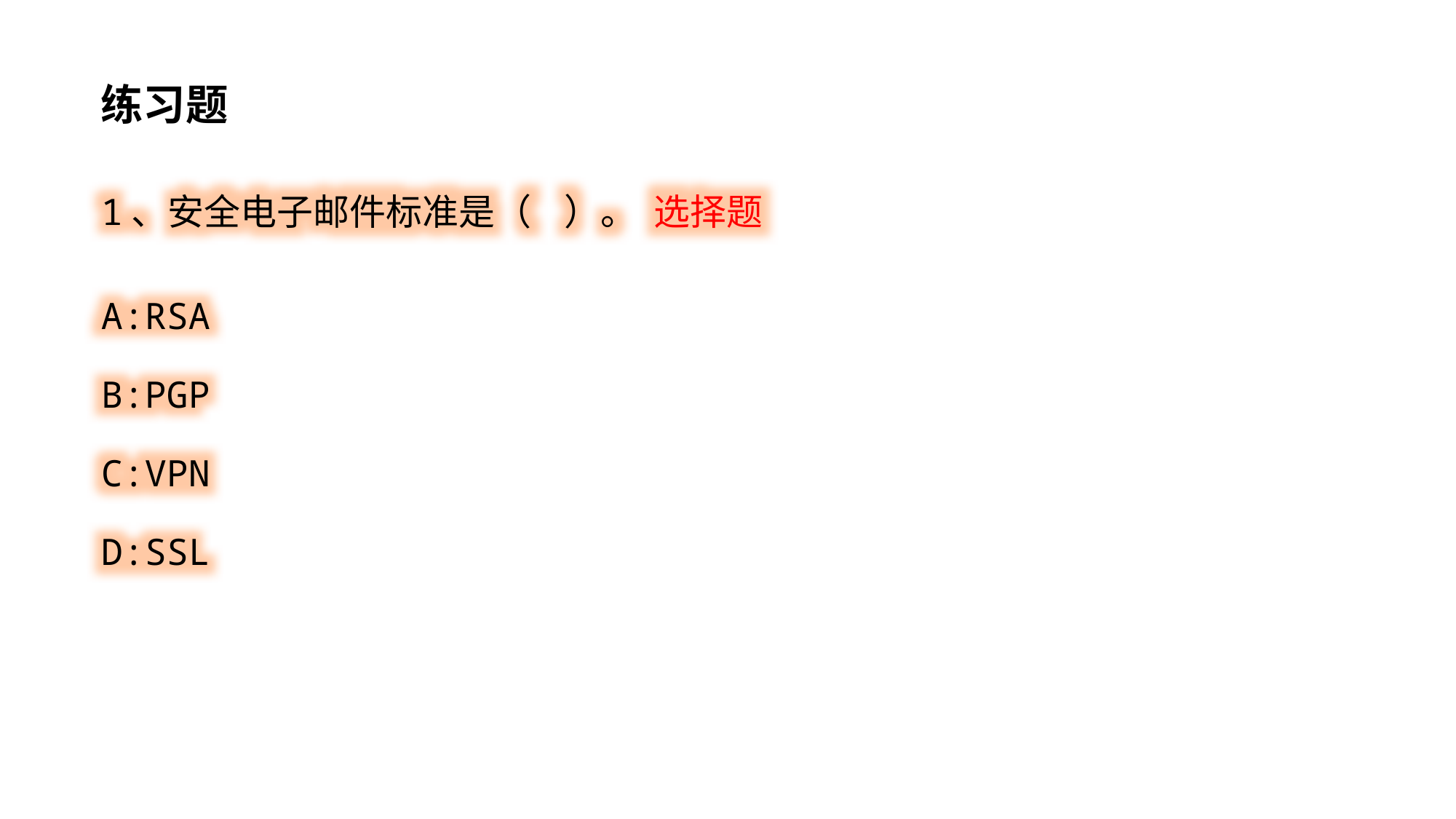

练习题
1、安全电子邮件标准是（    ）。  选择题

A:RSA

B:PGP

C:VPN

D:SSL